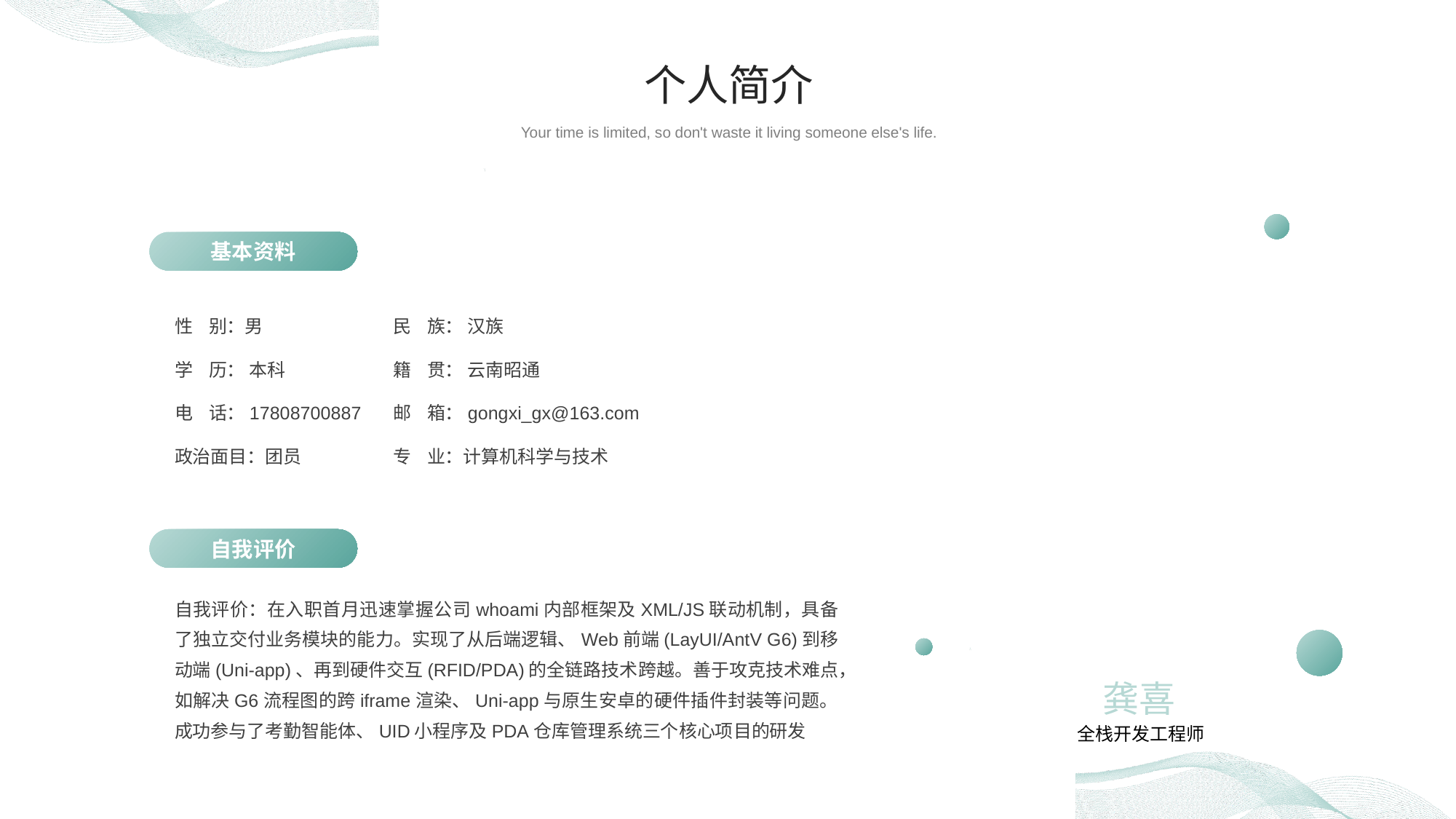

个人简介
Your time is limited, so don't waste it living someone else's life.

基本资料
性    别：男		民    族： 汉族
学    历： 本科	籍    贯： 云南昭通
电    话：17808700887	邮    箱：gongxi_gx@163.com
政治面目：团员	专    业：计算机科学与技术

自我评价：在入职首月迅速掌握公司whoami内部框架及XML/JS联动机制，具备了独立交付业务模块的能力。实现了从后端逻辑、Web前端(LayUI/AntV G6)到移动端(Uni-app)、再到硬件交互(RFID/PDA)的全链路技术跨越。善于攻克技术难点，如解决G6流程图的跨iframe渲染、Uni-app与原生安卓的硬件插件封装等问题。成功参与了考勤智能体、UID小程序及PDA仓库管理系统三个核心项目的研发
自我评价

   龚喜
全栈开发工程师